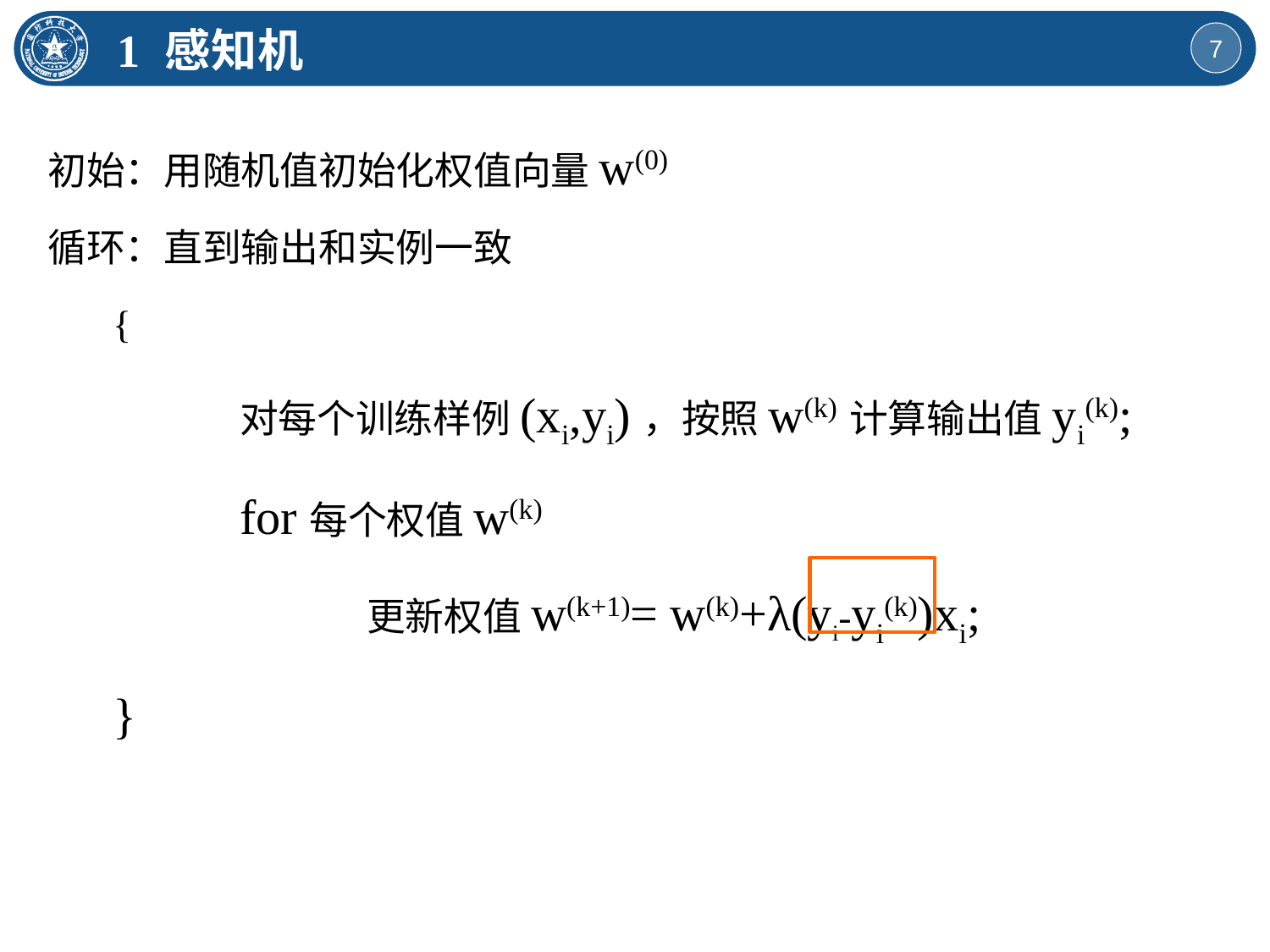

1 感知机
初始：用随机值初始化权值向量w(0)
循环：直到输出和实例一致
	{
		对每个训练样例(xi,yi)，按照w(k)计算输出值yi(k);
		for每个权值w(k)
			更新权值w(k+1)= w(k)+λ(yi-yi(k))xi;
	}